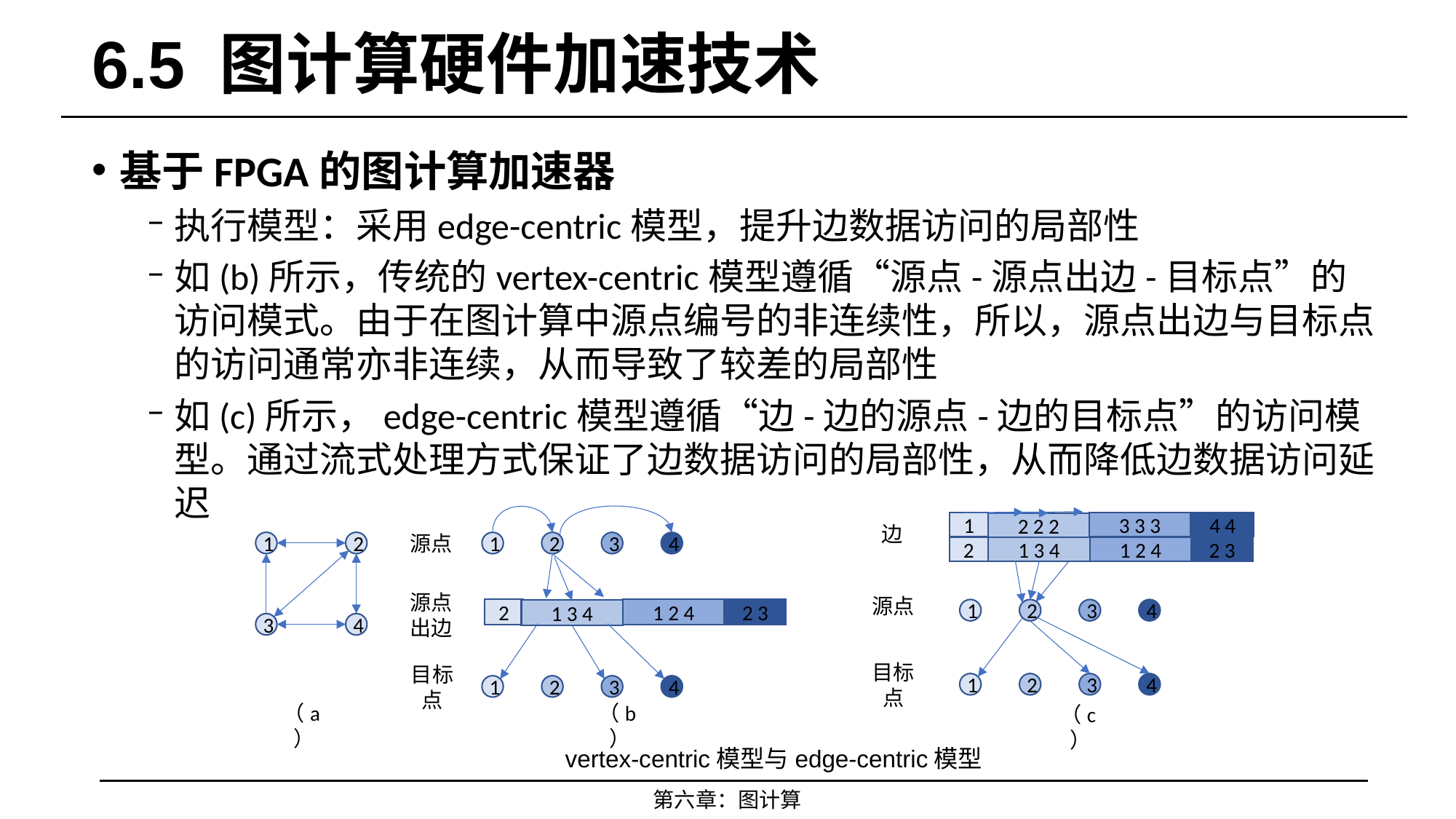

# 6.5 图计算硬件加速技术
基于FPGA的图计算加速器
执行模型：采用edge-centric模型，提升边数据访问的局部性
如(b)所示，传统的vertex-centric模型遵循“源点-源点出边-目标点”的访问模式。由于在图计算中源点编号的非连续性，所以，源点出边与目标点的访问通常亦非连续，从而导致了较差的局部性
如(c)所示，edge-centric模型遵循“边-边的源点-边的目标点”的访问模型。通过流式处理方式保证了边数据访问的局部性，从而降低边数据访问延迟

1
3 3 3
4 4
边
2 2 2
源点
1
2
1
2
3
4
1 3 4
2
1 2 4
2 3
源点
出边
源点

2
1 2 4
2 3
1
2
3
4
1 3 4
3
4
目标点
目标点
1
2
3
4
1
2
3
4
（a）
（b）
（c）
vertex-centric模型与edge-centric模型